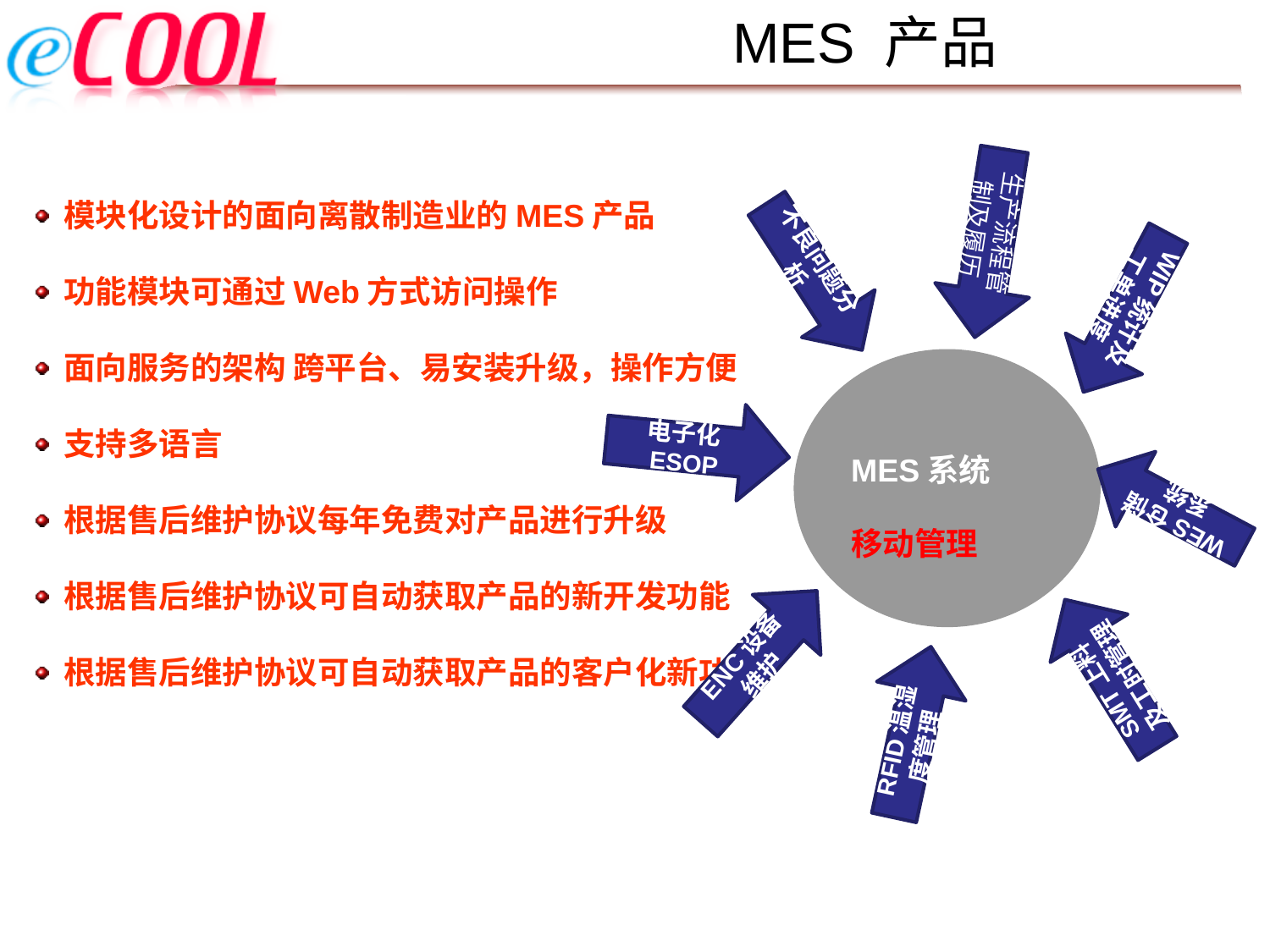

# MES 产品
模块化设计的面向离散制造业的MES产品

功能模块可通过Web方式访问操作

面向服务的架构 跨平台、易安装升级，操作方便

支持多语言

根据售后维护协议每年免费对产品进行升级

根据售后维护协议可自动获取产品的新开发功能

根据售后维护协议可自动获取产品的客户化新功能
生产流程管制及履历
不良问题分析
WIP统计及工单进度

MES系统

移动管理
电子化ESOP
WES仓储系统
ENC设备维护
SMT上料及工时管理
RFID温湿度管理